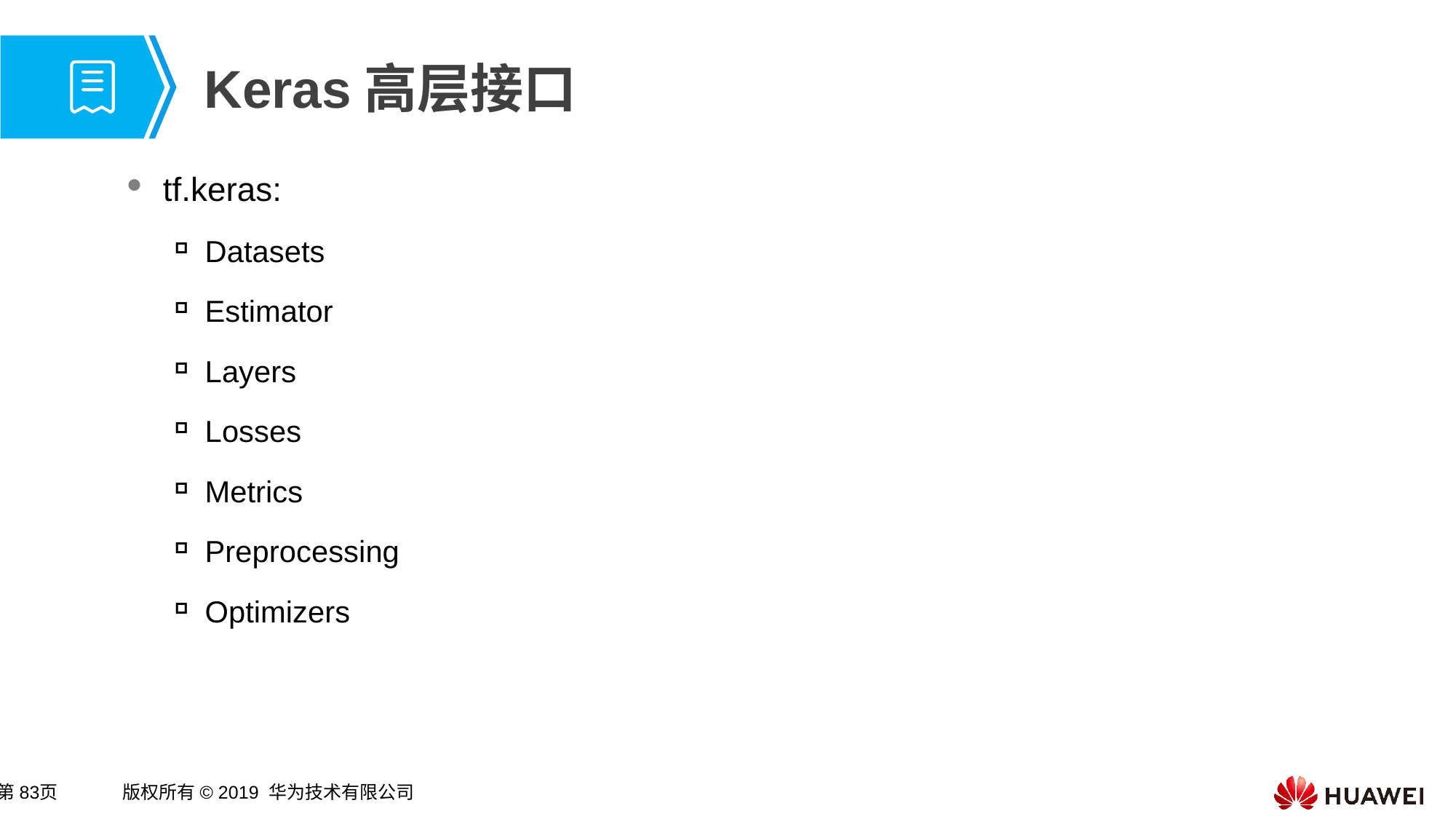

# Keras高层接口
tf.keras:
Datasets
Estimator
Layers
Losses
Metrics
Preprocessing
Optimizers